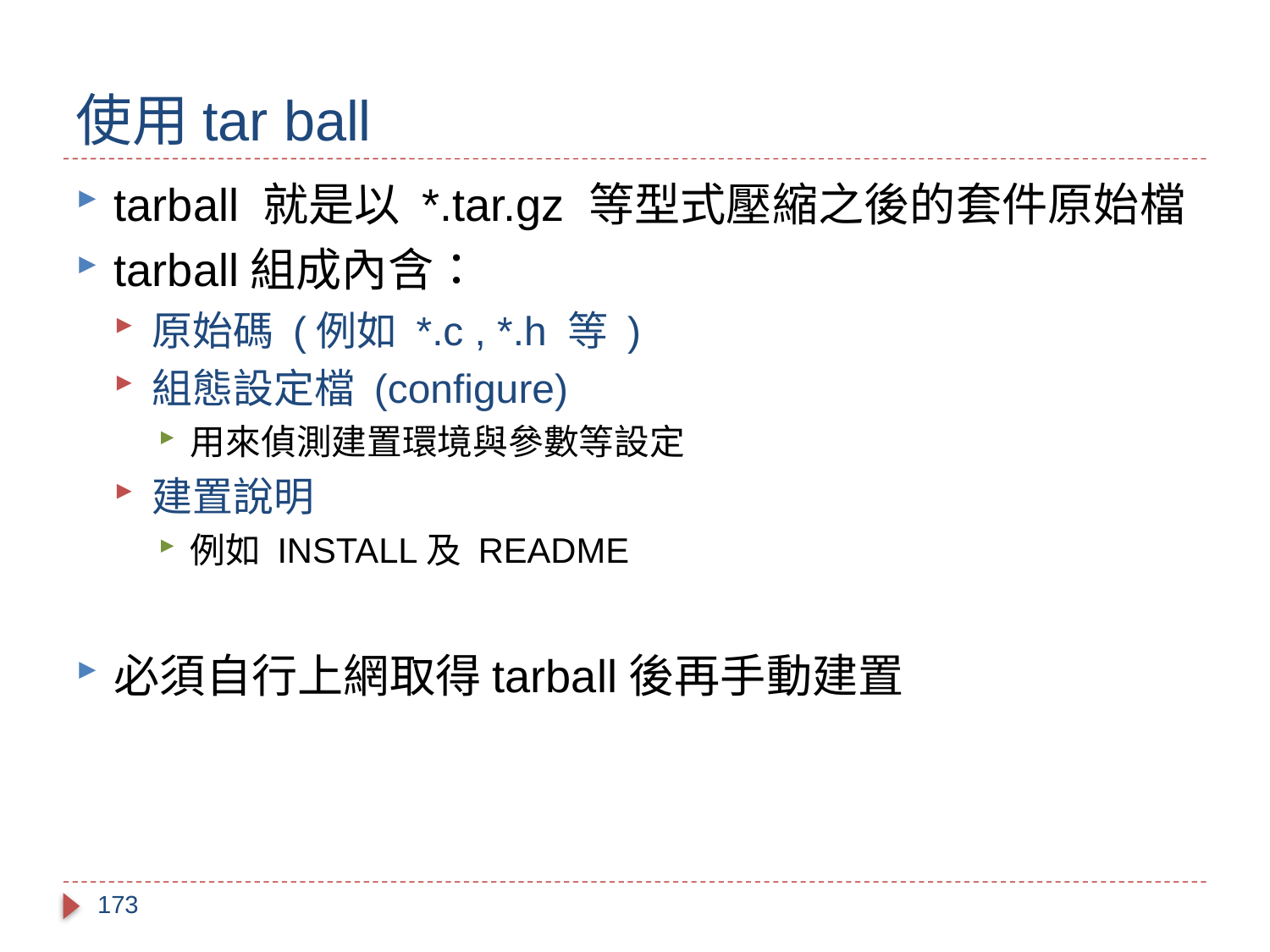

# 使用tar ball
tarball 就是以 *.tar.gz 等型式壓縮之後的套件原始檔
tarball組成內含：
原始碼 (例如 *.c , *.h 等 )
組態設定檔 (configure)
用來偵測建置環境與參數等設定
建置說明
例如 INSTALL及 README

必須自行上網取得tarball後再手動建置
173